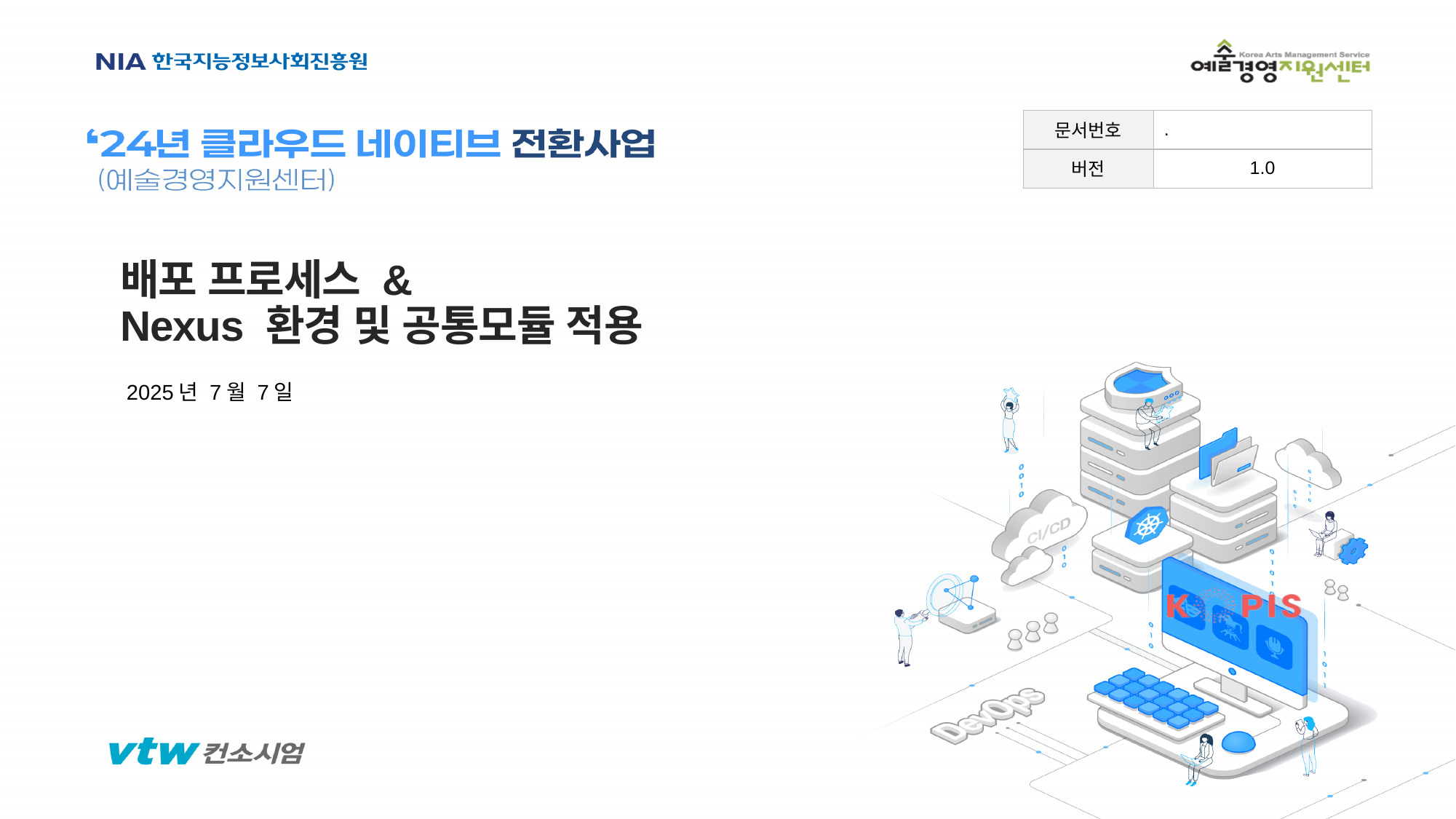

.
1.0
# 배포 프로세스 & Nexus 환경 및 공통모듈 적용
2025년 7월 7일